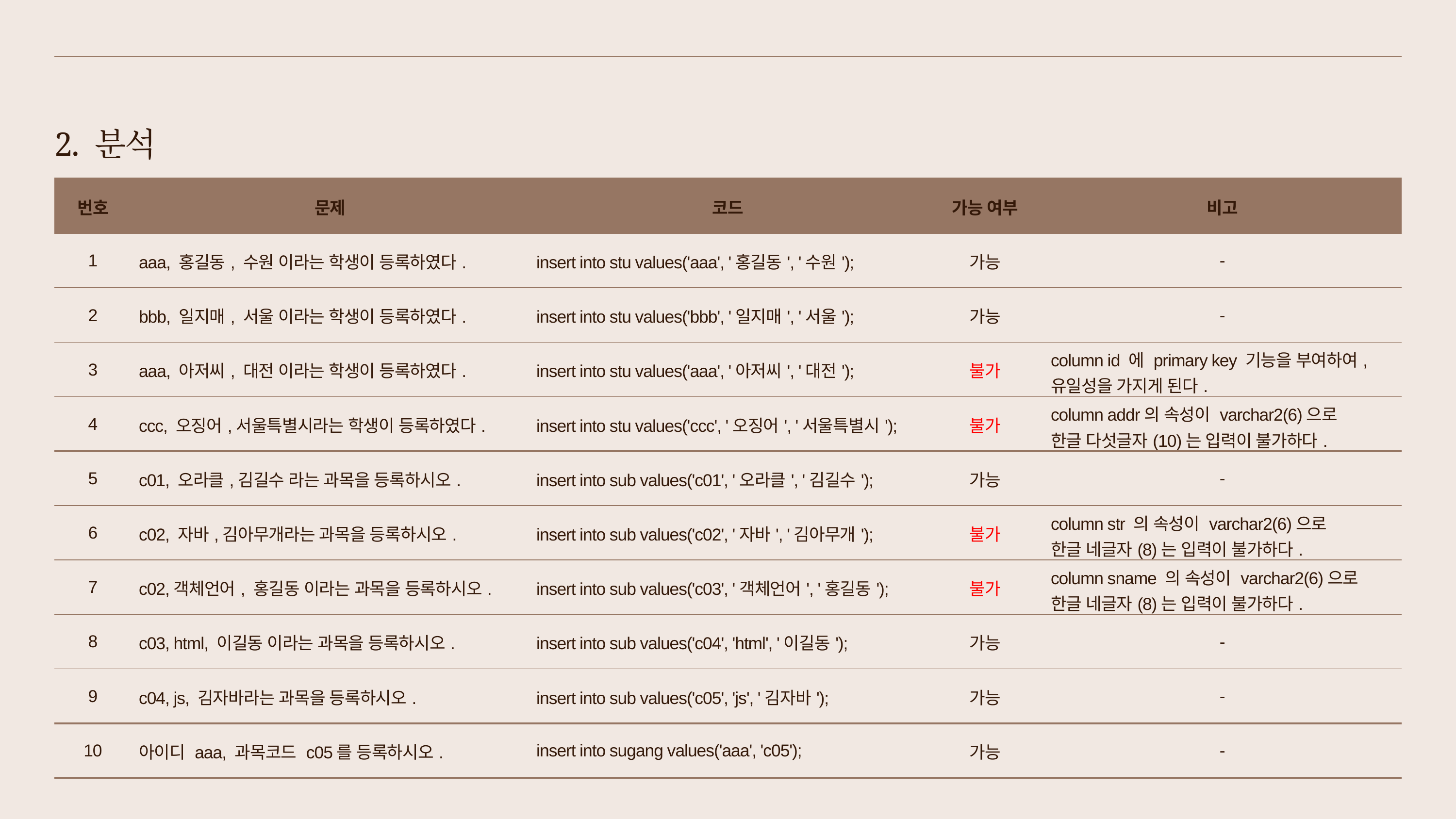

2. 분석
| 번호 | 문제 | 코드 | 가능 여부 | 비고 |
| --- | --- | --- | --- | --- |
| 1 | aaa, 홍길동, 수원 이라는 학생이 등록하였다. | insert into stu values('aaa', '홍길동', '수원'); | 가능 | - |
| 2 | bbb, 일지매, 서울 이라는 학생이 등록하였다. | insert into stu values('bbb', '일지매', '서울'); | 가능 | - |
| 3 | aaa, 아저씨, 대전 이라는 학생이 등록하였다. | insert into stu values('aaa', '아저씨', '대전'); | 불가 | column id 에 primary key 기능을 부여하여, 유일성을 가지게 된다. |
| 4 | ccc, 오징어,서울특별시라는 학생이 등록하였다. | insert into stu values('ccc', '오징어', '서울특별시'); | 불가 | column addr의 속성이 varchar2(6)으로 한글 다섯글자(10)는 입력이 불가하다. |
| 5 | c01, 오라클,김길수 라는 과목을 등록하시오. | insert into sub values('c01', '오라클', '김길수'); | 가능 | - |
| 6 | c02, 자바,김아무개라는 과목을 등록하시오. | insert into sub values('c02', '자바', '김아무개'); | 불가 | column str 의 속성이 varchar2(6)으로 한글 네글자(8)는 입력이 불가하다. |
| 7 | c02,객체언어, 홍길동 이라는 과목을 등록하시오. | insert into sub values('c03', '객체언어', '홍길동'); | 불가 | column sname 의 속성이 varchar2(6)으로 한글 네글자(8)는 입력이 불가하다. |
| 8 | c03, html, 이길동 이라는 과목을 등록하시오. | insert into sub values('c04', 'html', '이길동'); | 가능 | - |
| 9 | c04, js, 김자바라는 과목을 등록하시오. | insert into sub values('c05', 'js', '김자바'); | 가능 | - |
| 10 | 아이디 aaa, 과목코드 c05를 등록하시오. | insert into sugang values('aaa', 'c05'); | 가능 | - |